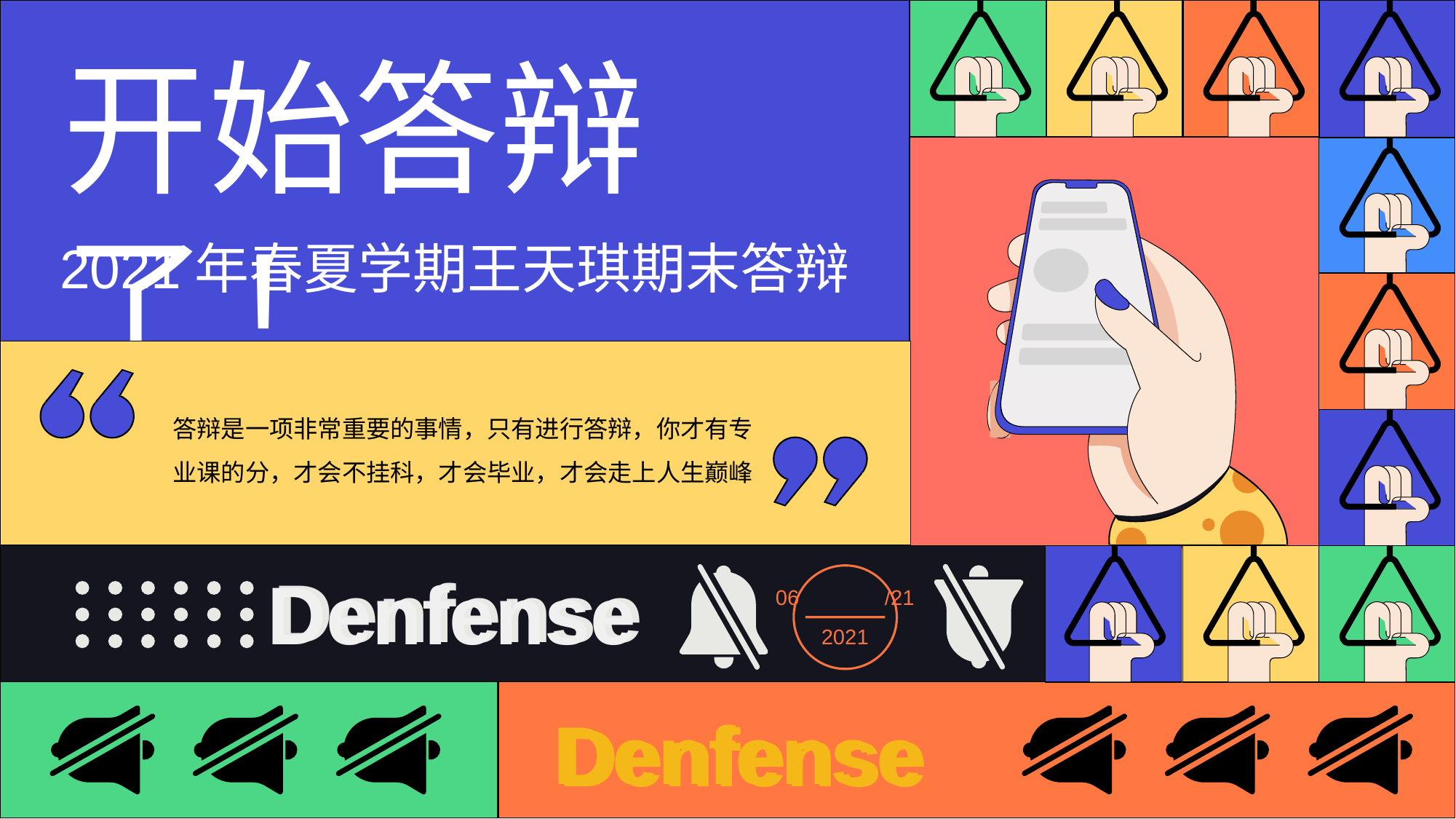

开始答辩了!
#

2021年春夏学期王天琪期末答辩

答辩是一项非常重要的事情，只有进行答辩，你才有专业课的分，才会不挂科，才会毕业，才会走上人生巅峰

Denfense
Denfense

06	/21

2021

Denfense
Denfense